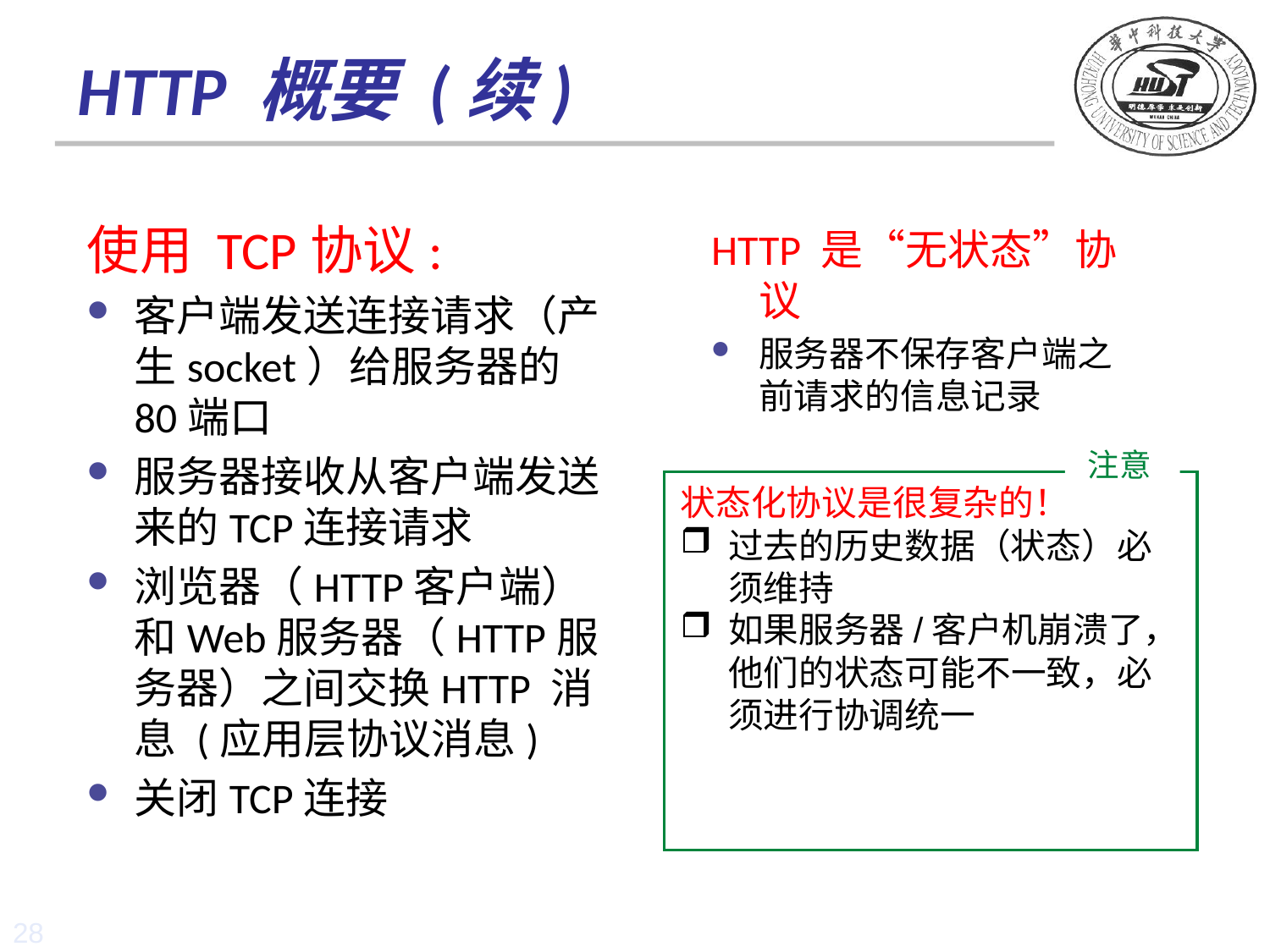

# HTTP 概要 (续)
使用 TCP协议:
客户端发送连接请求（产生socket）给服务器的80端口
服务器接收从客户端发送来的TCP连接请求
浏览器（HTTP客户端）和Web服务器（HTTP服务器）之间交换HTTP 消息 (应用层协议消息)
关闭TCP连接
HTTP 是“无状态”协议
服务器不保存客户端之前请求的信息记录
注意

状态化协议是很复杂的！
过去的历史数据（状态）必须维持
如果服务器/客户机崩溃了，他们的状态可能不一致，必须进行协调统一

28